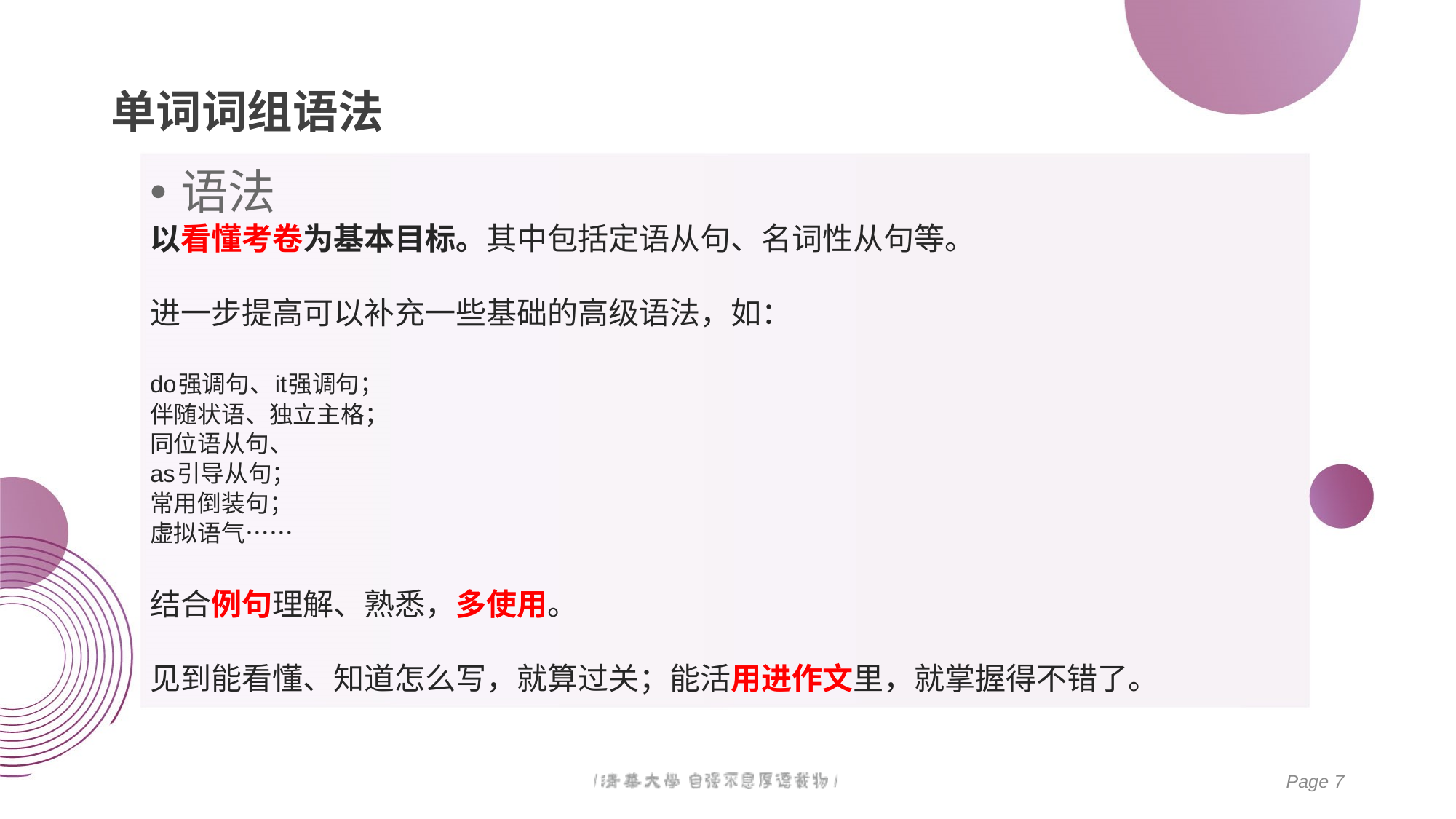

# 单词词组语法
语法
以看懂考卷为基本目标。其中包括定语从句、名词性从句等。

进一步提高可以补充一些基础的高级语法，如：

do强调句、it强调句；
伴随状语、独立主格；
同位语从句、
as引导从句；
常用倒装句；
虚拟语气……

结合例句理解、熟悉，多使用。

见到能看懂、知道怎么写，就算过关；能活用进作文里，就掌握得不错了。

Page 7